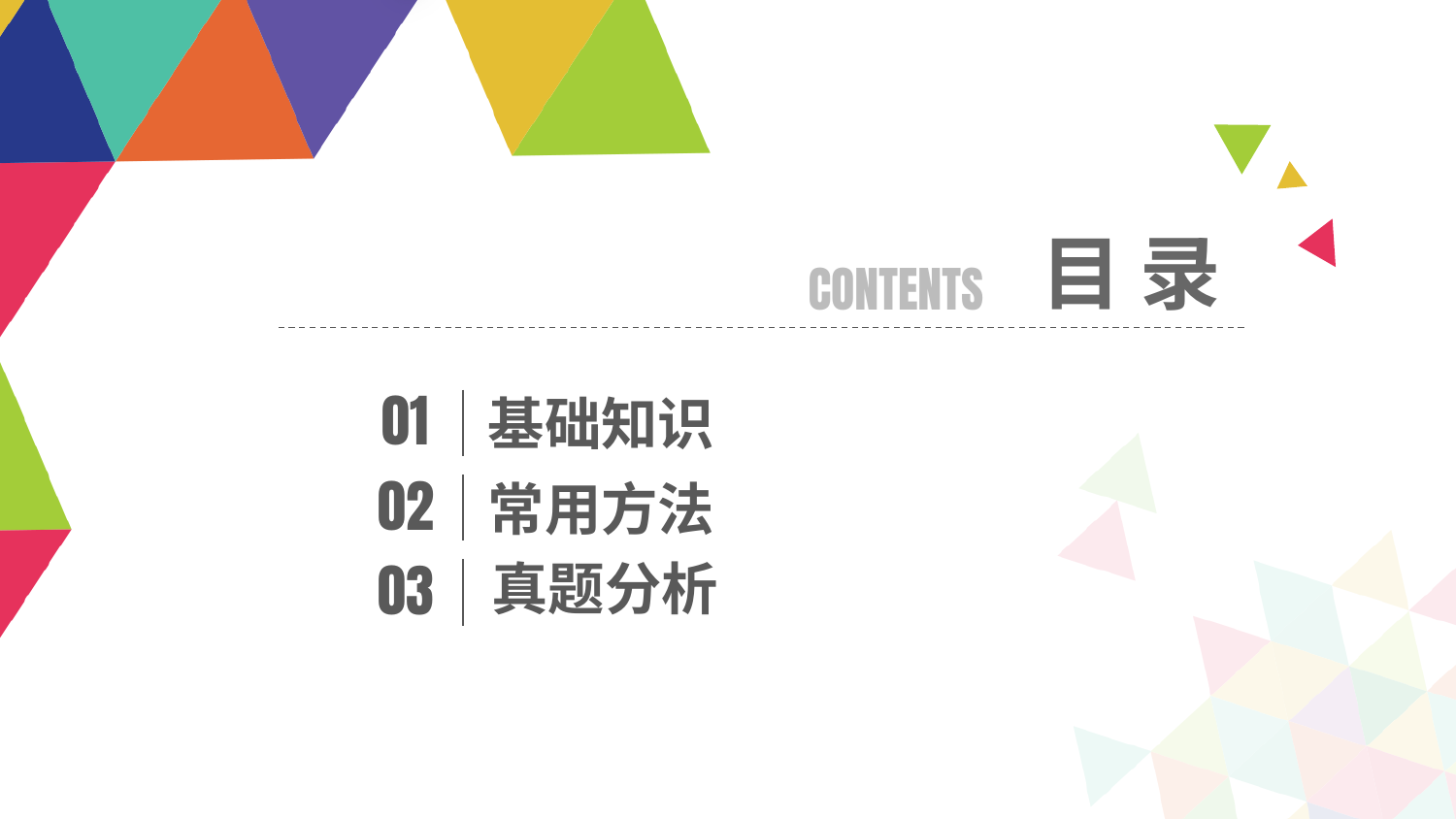

目 录

CONTENTS

01
基础知识

02
常用方法
真题分析
03